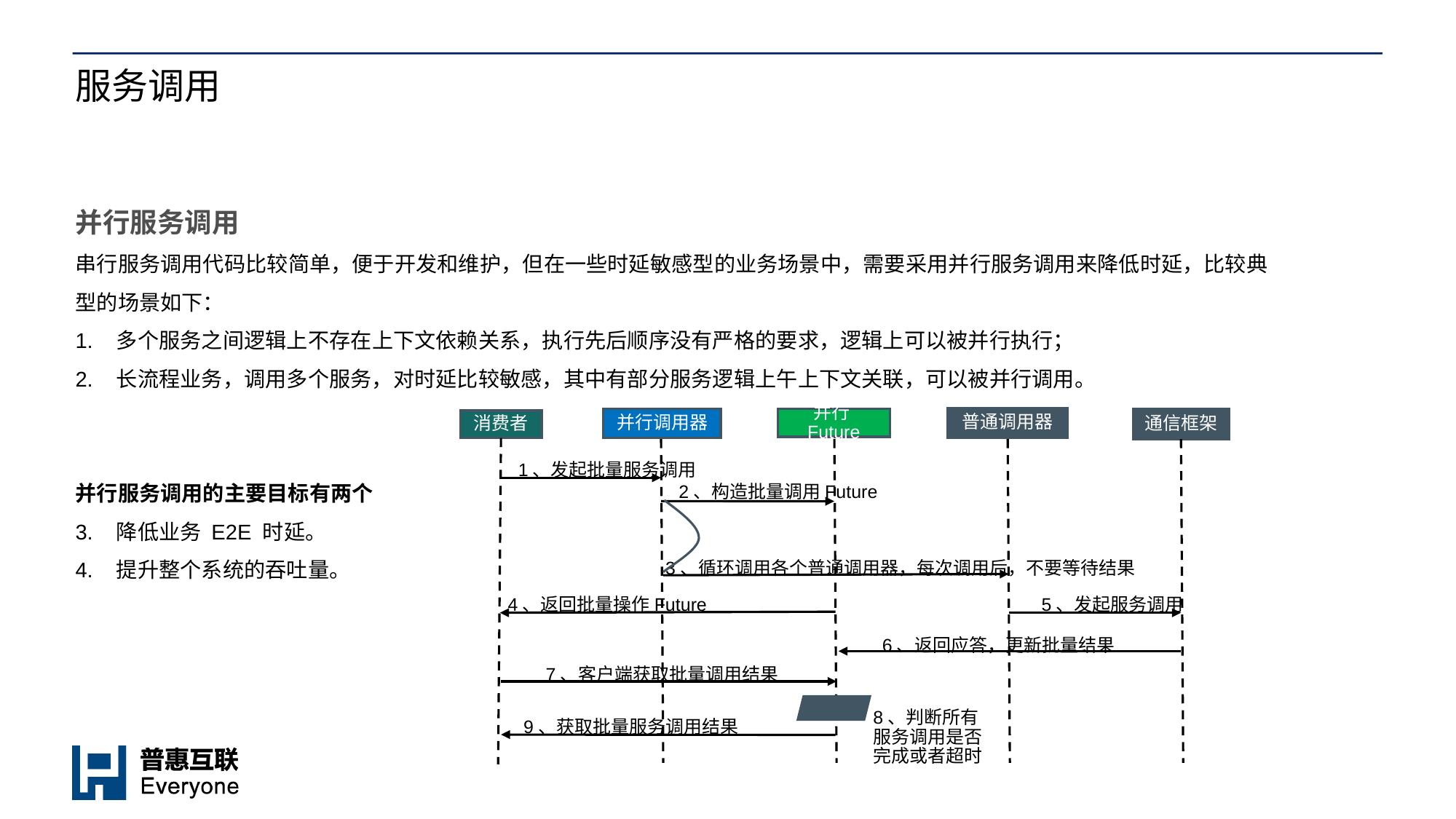

# 服务调用
并行服务调用
串行服务调用代码比较简单，便于开发和维护，但在一些时延敏感型的业务场景中，需要采用并行服务调用来降低时延，比较典型的场景如下：
多个服务之间逻辑上不存在上下文依赖关系，执行先后顺序没有严格的要求，逻辑上可以被并行执行；
长流程业务，调用多个服务，对时延比较敏感，其中有部分服务逻辑上午上下文关联，可以被并行调用。

并行服务调用的主要目标有两个
降低业务 E2E 时延。
提升整个系统的吞吐量。

普通调用器
并行调用器
并行Future
通信框架
消费者
1、发起批量服务调用
2、构造批量调用Future

3、循环调用各个普通调用器，每次调用后，不要等待结果
4、返回批量操作Future
5、发起服务调用
6、返回应答，更新批量结果
7、客户端获取批量调用结果

8、判断所有服务调用是否完成或者超时
9、获取批量服务调用结果